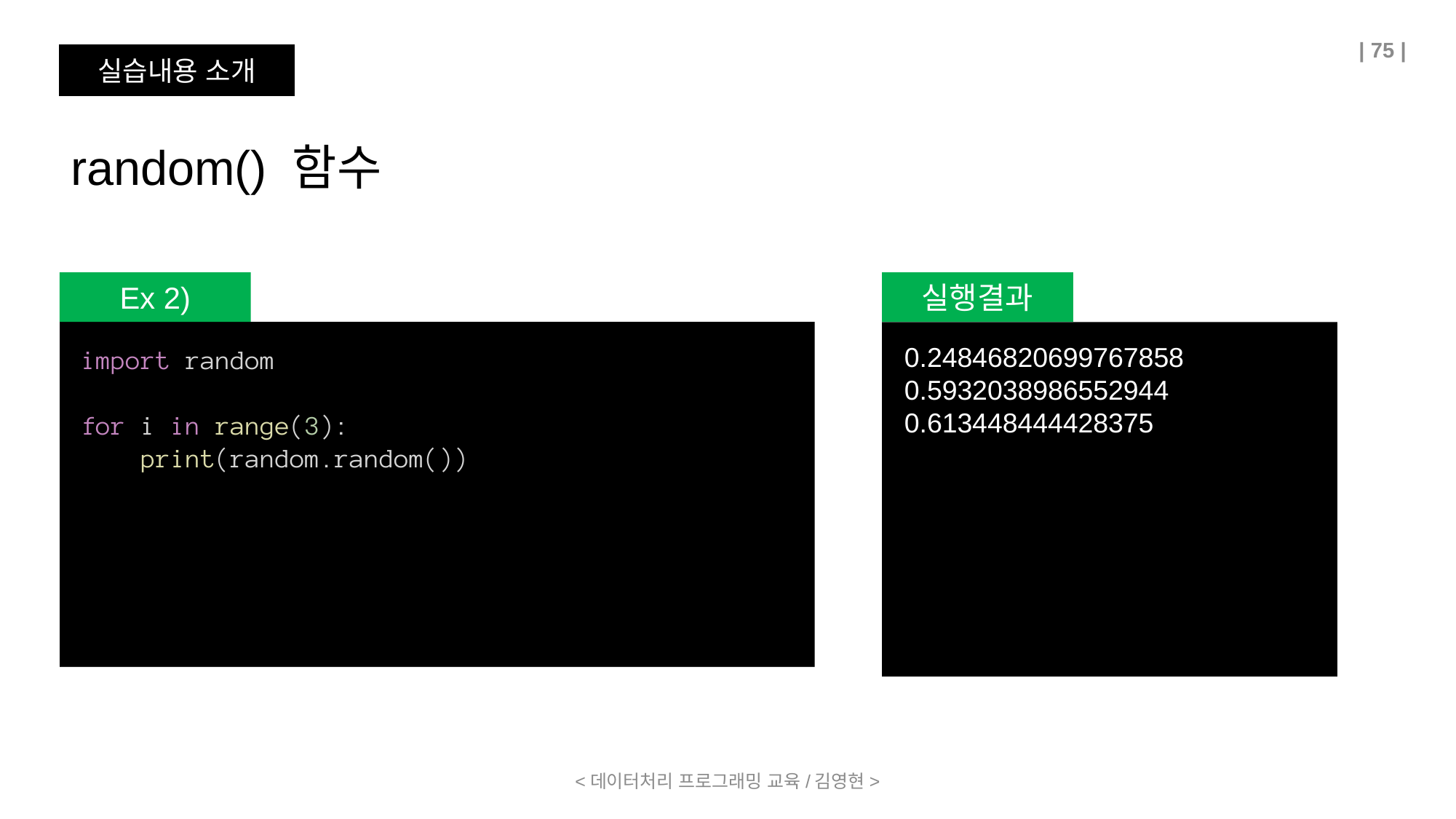

| 75 |
실습내용 소개
random() 함수
Ex 2)
실행결과

0.24846820699767858
0.5932038986552944
0.613448444428375
import random
for i in range(3):
    print(random.random())
<데이터처리 프로그래밍 교육/김영현>